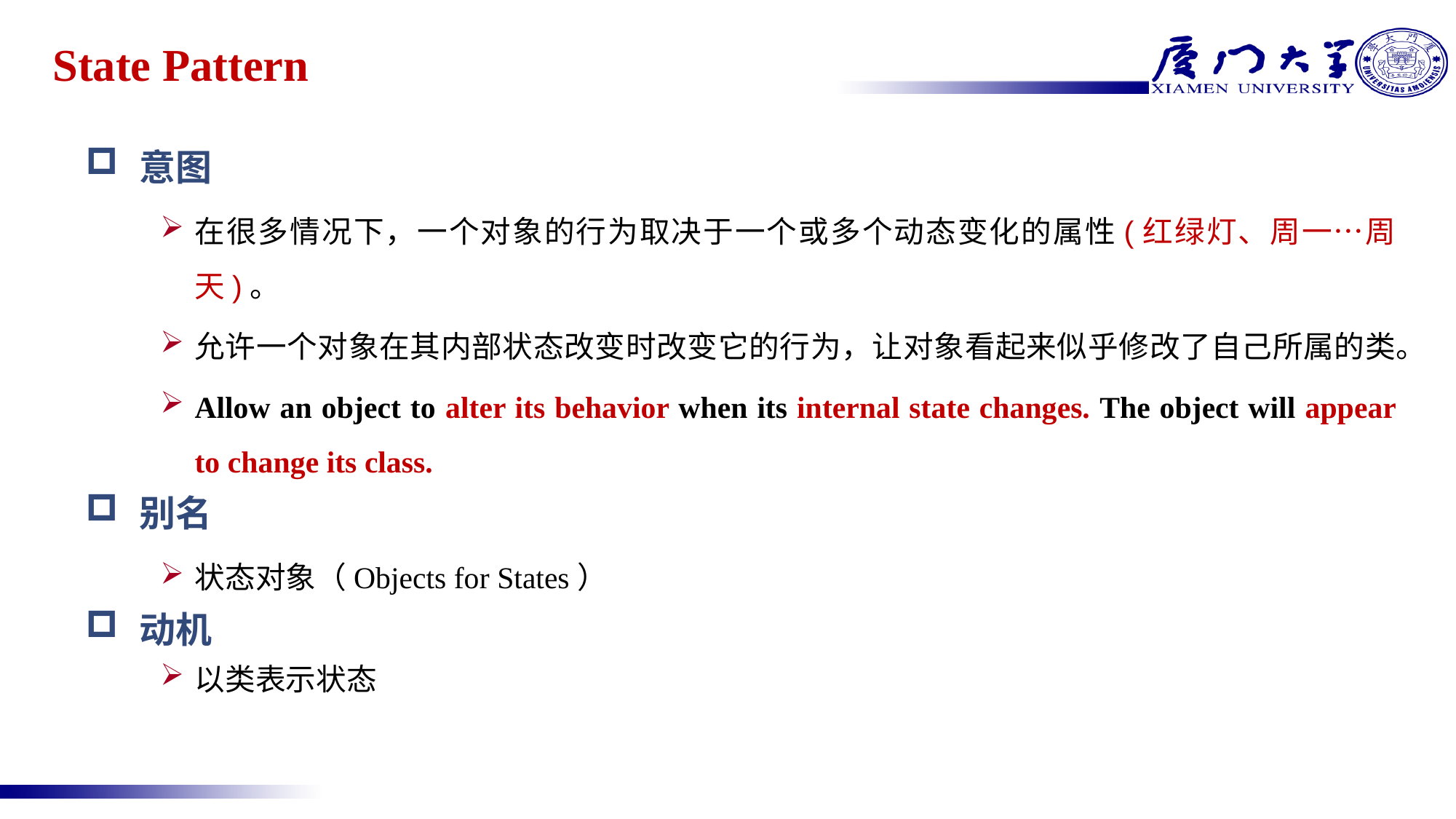

# State Pattern
意图
在很多情况下，一个对象的行为取决于一个或多个动态变化的属性(红绿灯、周一…周天)。
允许一个对象在其内部状态改变时改变它的行为，让对象看起来似乎修改了自己所属的类。
Allow an object to alter its behavior when its internal state changes. The object will appear to change its class.
别名
状态对象（Objects for States）
动机
以类表示状态